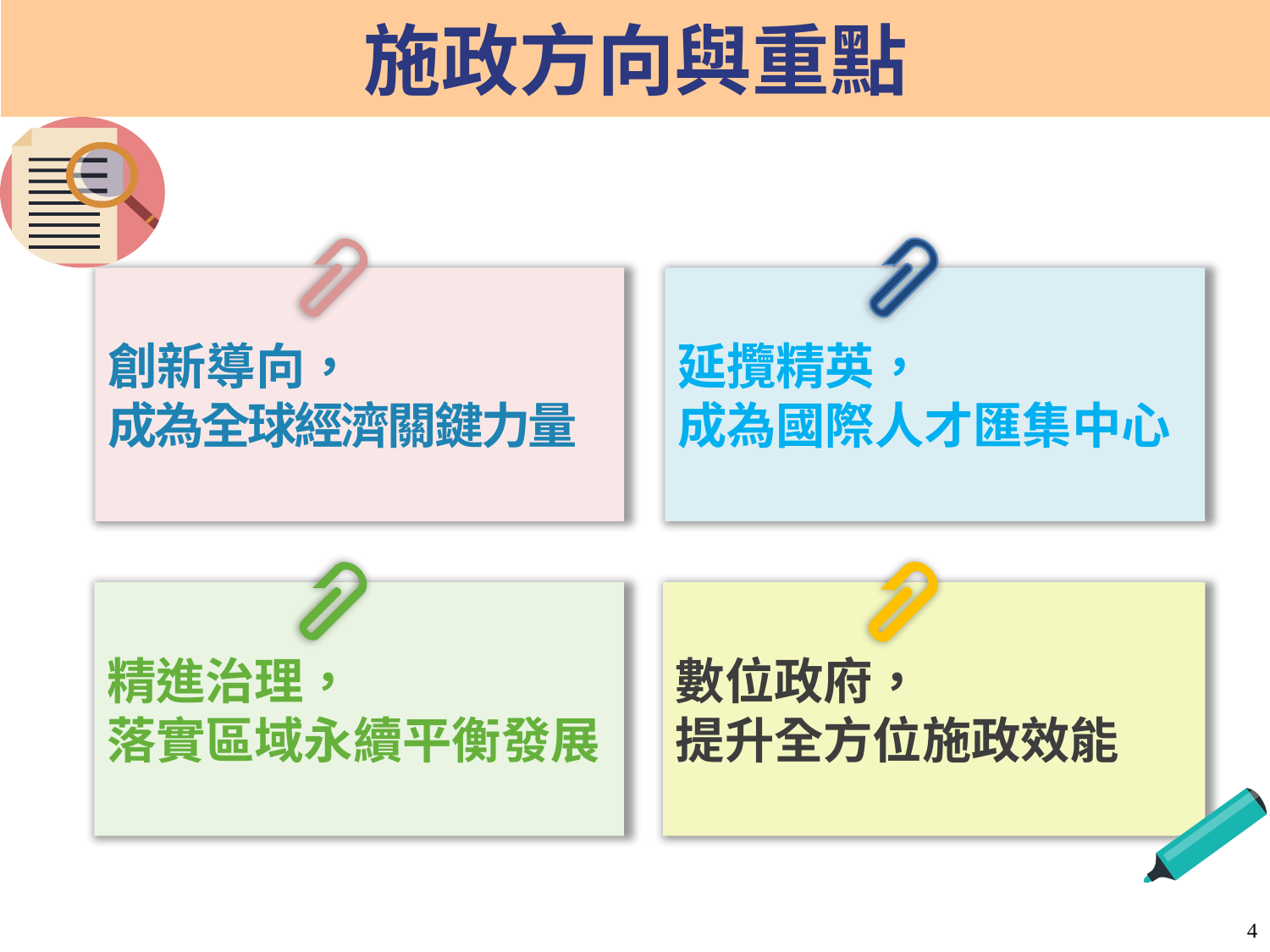

施政方向與重點

創新導向，
成為全球經濟關鍵力量
延攬精英，
成為國際人才匯集中心

精進治理，
落實區域永續平衡發展
數位政府，
提升全方位施政效能